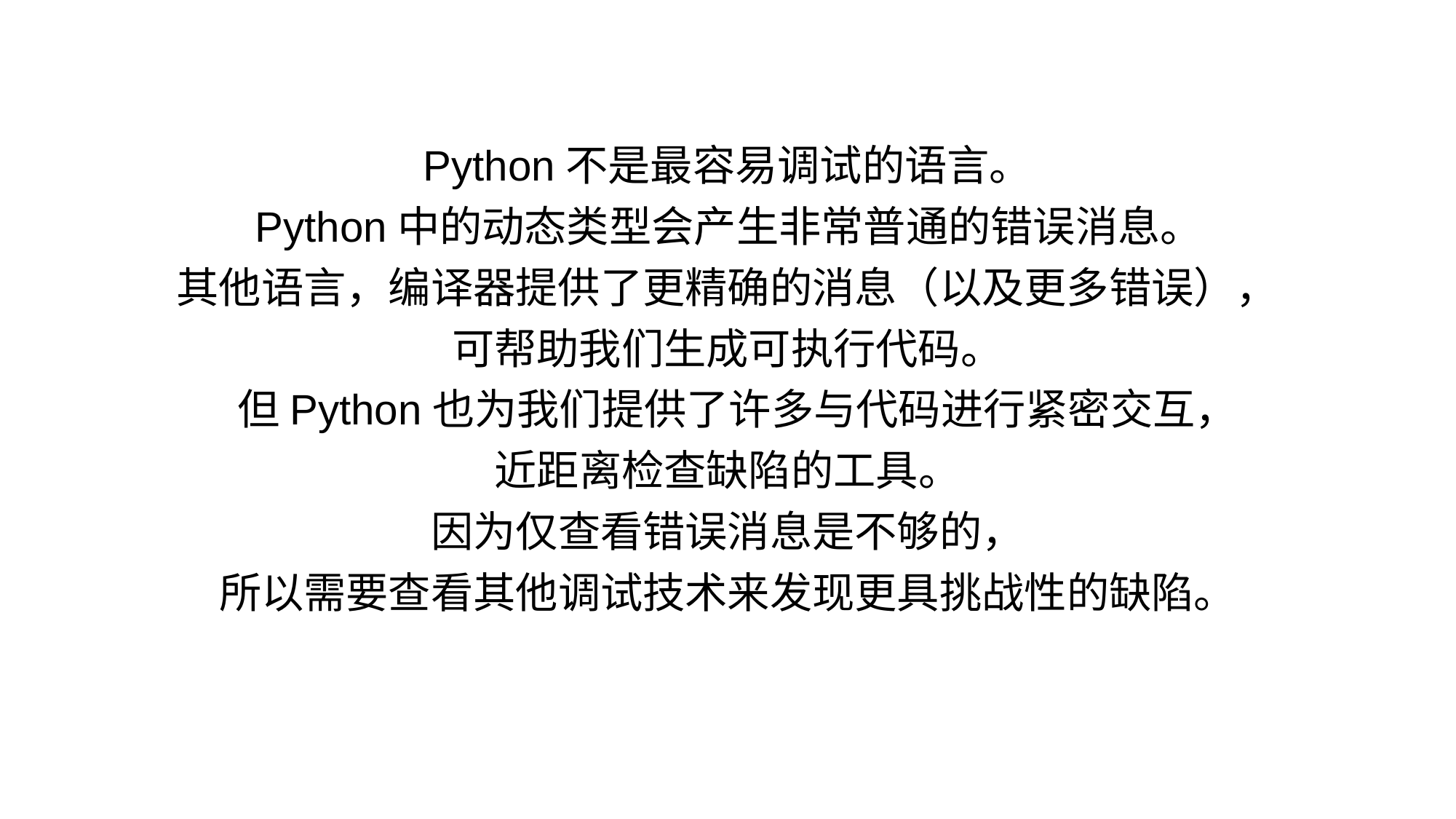

Python不是最容易调试的语言。
 Python中的动态类型会产生非常普通的错误消息。
其他语言，编译器提供了更精确的消息（以及更多错误），
可帮助我们生成可执行代码。
 但Python也为我们提供了许多与代码进行紧密交互，
近距离检查缺陷的工具。
因为仅查看错误消息是不够的，
所以需要查看其他调试技术来发现更具挑战性的缺陷。